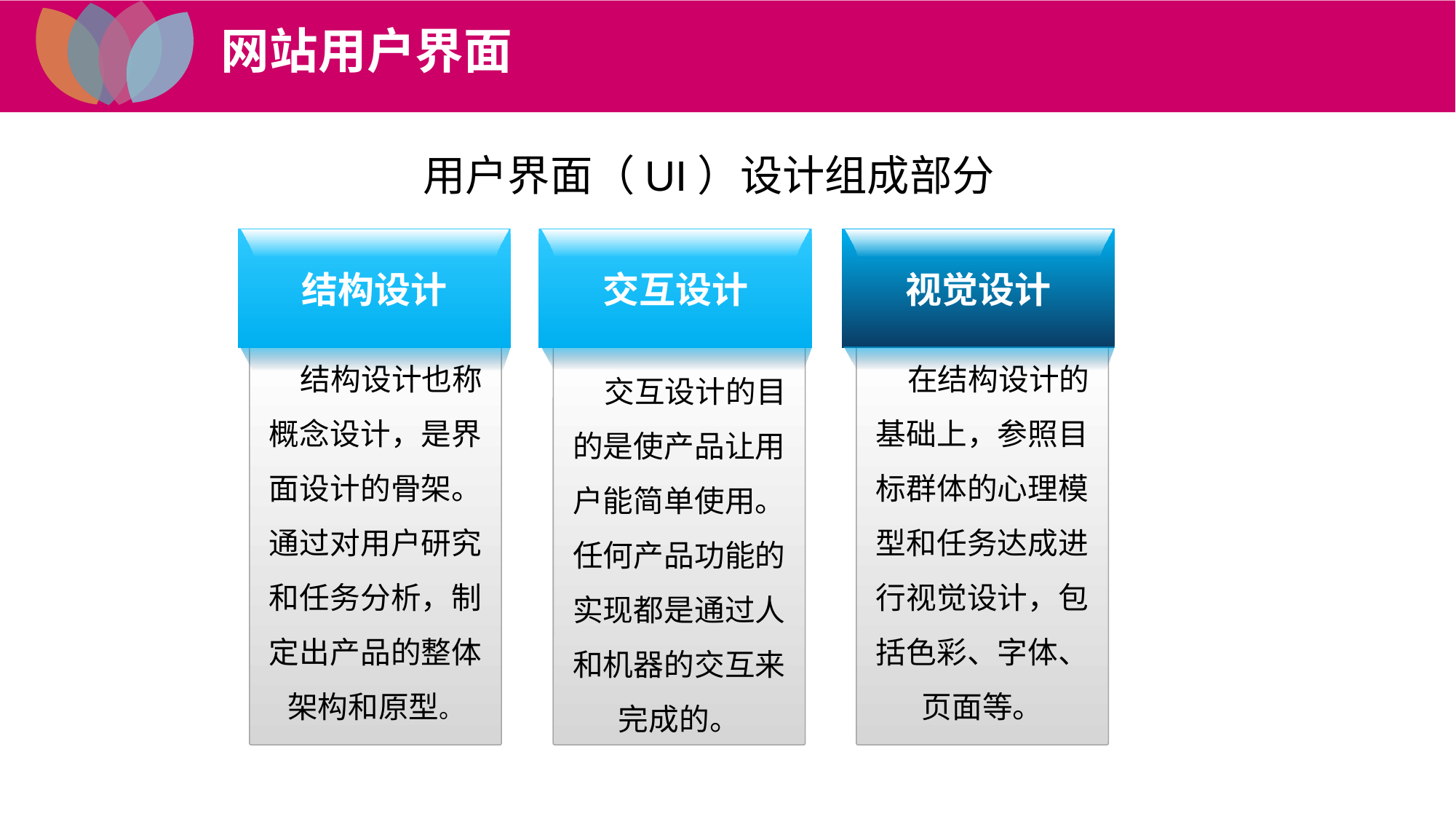

网站用户界面
用户界面（UI）设计组成部分
结构设计

交互设计

视觉设计

结构设计也称概念设计，是界面设计的骨架。通过对用户研究和任务分析，制定出产品的整体架构和原型。

交互设计的目的是使产品让用户能简单使用。 任何产品功能的实现都是通过人和机器的交互来完成的。
在结构设计的基础上，参照目标群体的心理模型和任务达成进行视觉设计，包括色彩、字体、页面等。